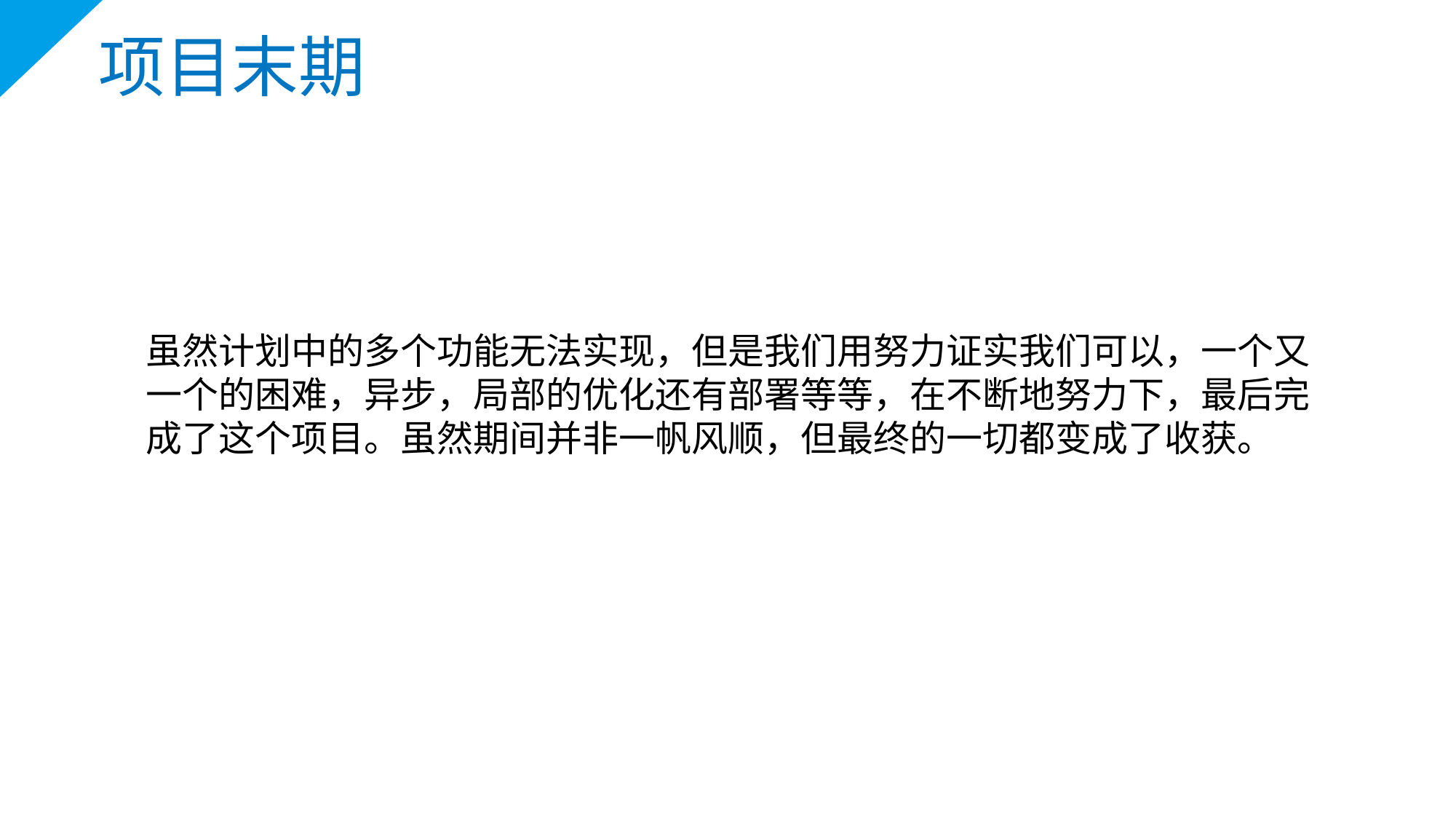

项目末期
虽然计划中的多个功能无法实现，但是我们用努力证实我们可以，一个又一个的困难，异步，局部的优化还有部署等等，在不断地努力下，最后完成了这个项目。虽然期间并非一帆风顺，但最终的一切都变成了收获。